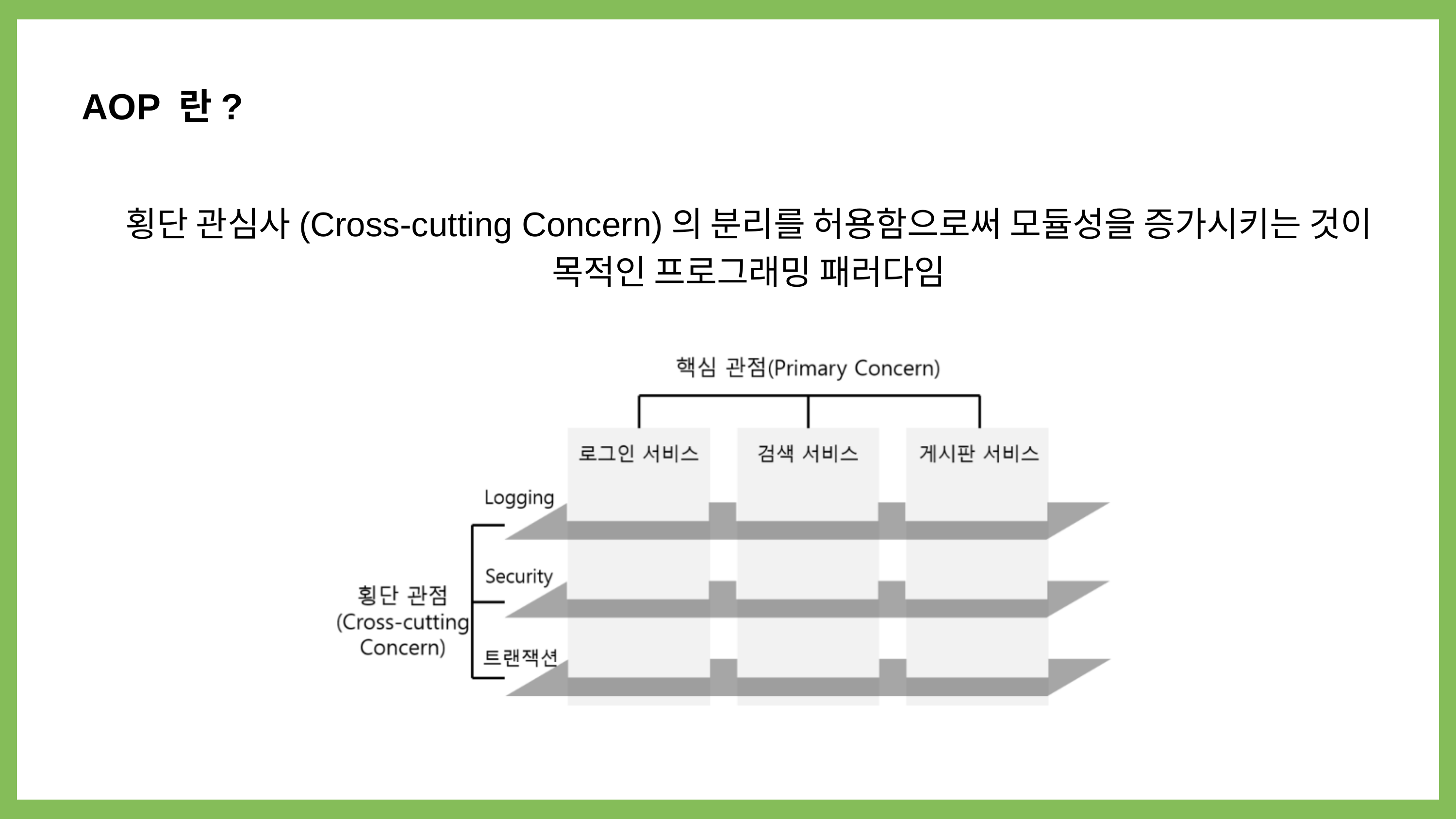

AOP 란?
횡단 관심사(Cross-cutting Concern)의 분리를 허용함으로써 모듈성을 증가시키는 것이 목적인 프로그래밍 패러다임